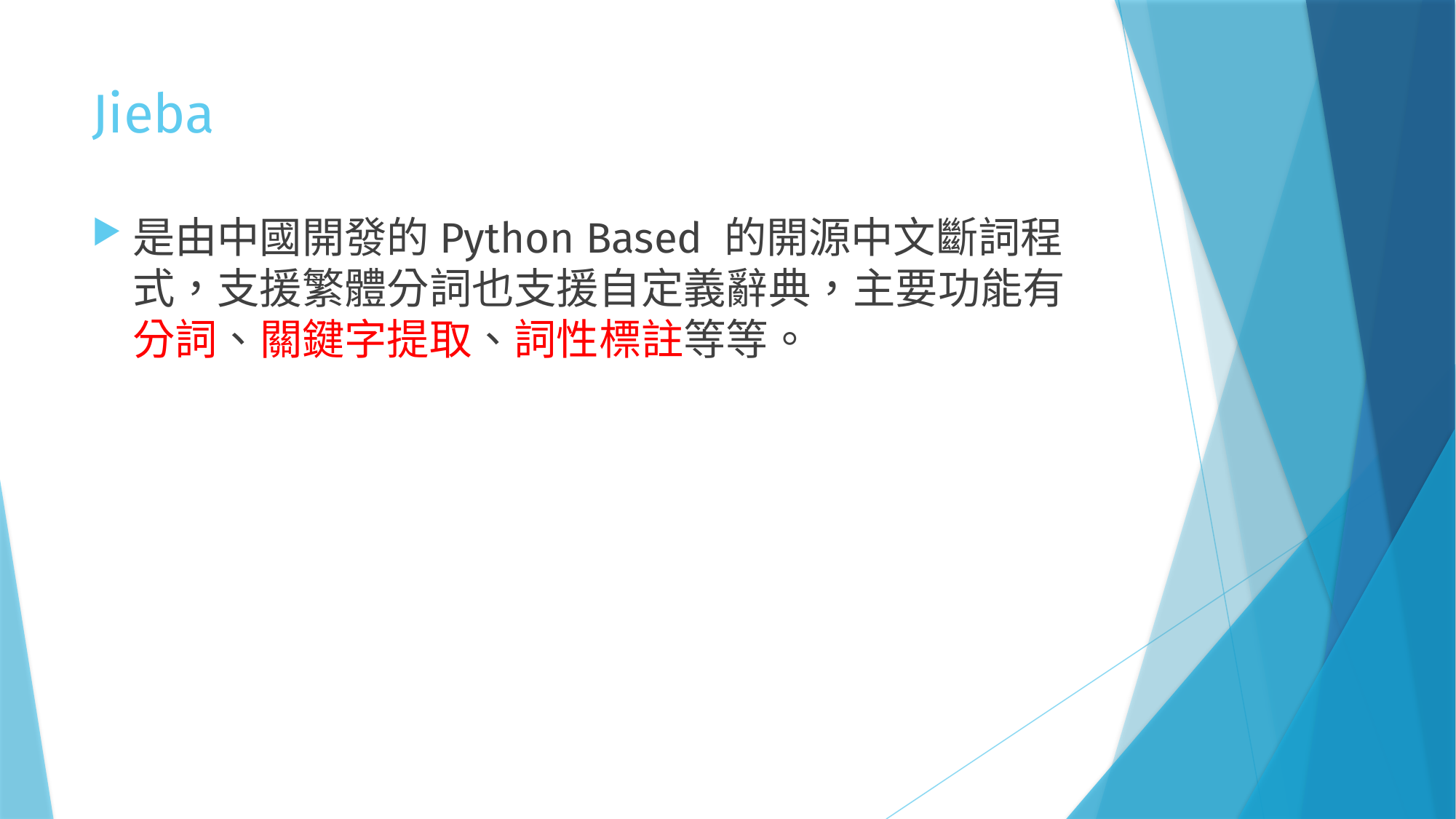

# Jieba
是由中國開發的Python Based 的開源中文斷詞程式，支援繁體分詞也支援自定義辭典，主要功能有分詞、關鍵字提取、詞性標註等等。